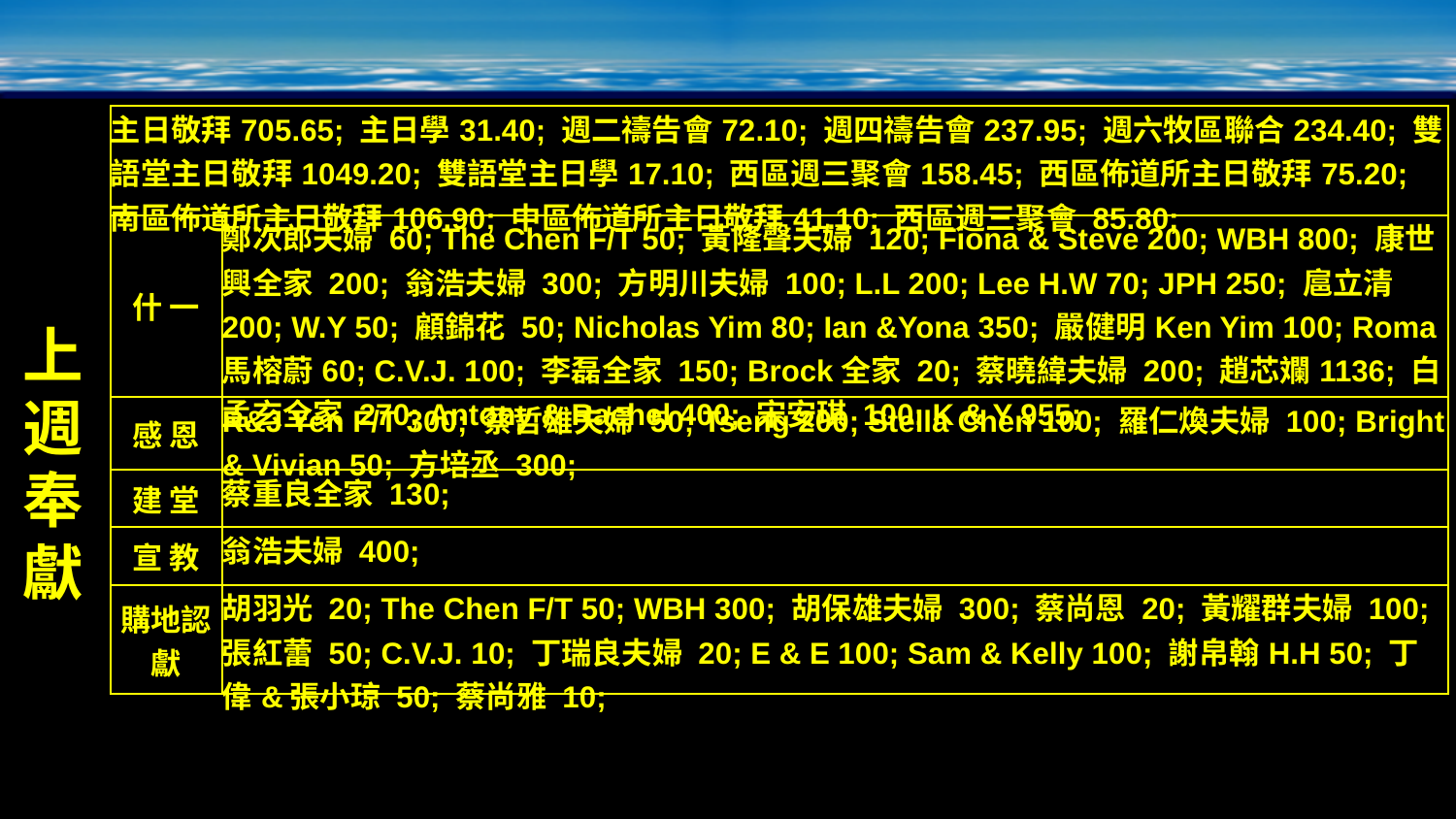

上週奉獻
| 主日敬拜705.65; 主日學31.40; 週二禱告會72.10; 週四禱告會237.95; 週六牧區聯合234.40; 雙語堂主日敬拜1049.20; 雙語堂主日學17.10; 西區週三聚會158.45; 西區佈道所主日敬拜75.20; 南區佈道所主日敬拜106.90; 中區佈道所主日敬拜41.10; 西區週三聚會 85.80; |  |  |  |  |  |  |  |  |  |  |  |
| --- | --- | --- | --- | --- | --- | --- | --- | --- | --- | --- | --- |
| 什 一 | 鄭次郎夫婦 60; The Chen F/T 50; 黃隆聲夫婦 120; Fiona & Steve 200; WBH 800; 康世興全家 200; 翁浩夫婦 300; 方明川夫婦 100; L.L 200; Lee H.W 70; JPH 250; 扈立清 200; W.Y 50; 顧錦花 50; Nicholas Yim 80; Ian &Yona 350; 嚴健明Ken Yim 100; Roma馬榕蔚60; C.V.J. 100; 李磊全家 150; Brock全家 20; 蔡曉緯夫婦 200; 趙芯斕1136; 白孟玄全家 270; Antony & Rachel 400; 宋安琪 100; K & Y 955; |  |  |  |  |  |  |  |  |  |  |
| 感 恩 | R&J Yen F/T 300; 蔡哲雄夫婦 50; Tseng 200; Stella Chen 100; 羅仁煥夫婦 100; Bright & Vivian 50; 方培丞 300; |  |  |  |  |  |  |  |  |  |  |
| 建 堂 | 蔡重良全家 130; |  |  |  |  |  |  |  |  |  |  |
| 宣 教 | 翁浩夫婦 400; |  |  |  |  |  |  |  |  |  |  |
| 購地認獻 | 胡羽光 20; The Chen F/T 50; WBH 300; 胡保雄夫婦 300; 蔡尚恩 20; 黃耀群夫婦 100; 張紅蕾 50; C.V.J. 10; 丁瑞良夫婦 20; E & E 100; Sam & Kelly 100; 謝帛翰H.H 50; 丁偉&張小琼 50; 蔡尚雅 10; |  |  |  |  |  |  |  |  |  |  |